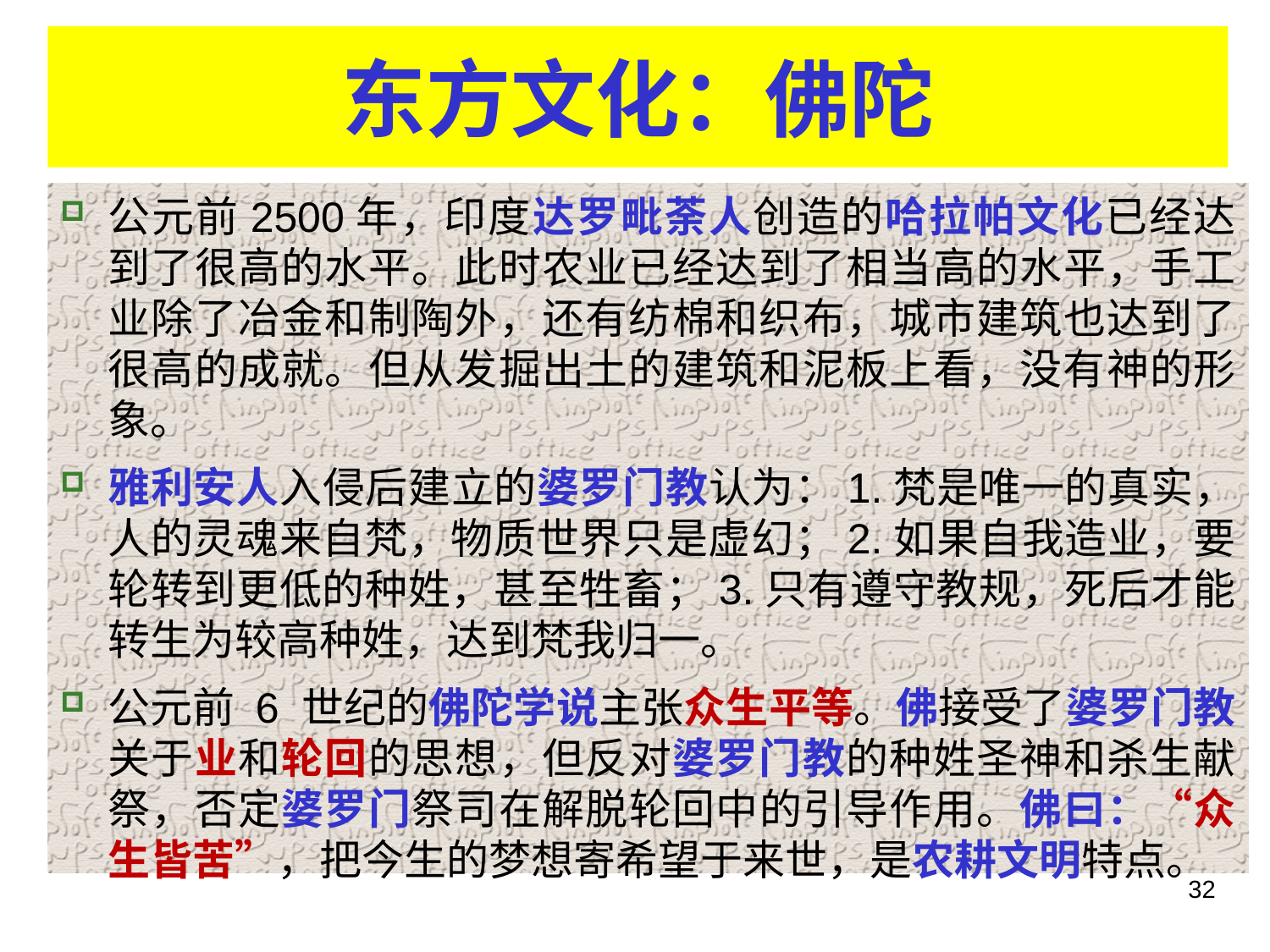

东方文化：佛陀
公元前2500年，印度达罗毗荼人创造的哈拉帕文化已经达到了很高的水平。此时农业已经达到了相当高的水平，手工业除了冶金和制陶外，还有纺棉和织布，城市建筑也达到了很高的成就。但从发掘出土的建筑和泥板上看，没有神的形象。
雅利安人入侵后建立的婆罗门教认为：1.梵是唯一的真实，人的灵魂来自梵，物质世界只是虚幻；2.如果自我造业，要轮转到更低的种姓，甚至牲畜；3.只有遵守教规，死后才能转生为较高种姓，达到梵我归一。
公元前 6 世纪的佛陀学说主张众生平等。佛接受了婆罗门教关于业和轮回的思想，但反对婆罗门教的种姓圣神和杀生献祭，否定婆罗门祭司在解脱轮回中的引导作用。佛曰：“众生皆苦”，把今生的梦想寄希望于来世，是农耕文明特点。
32